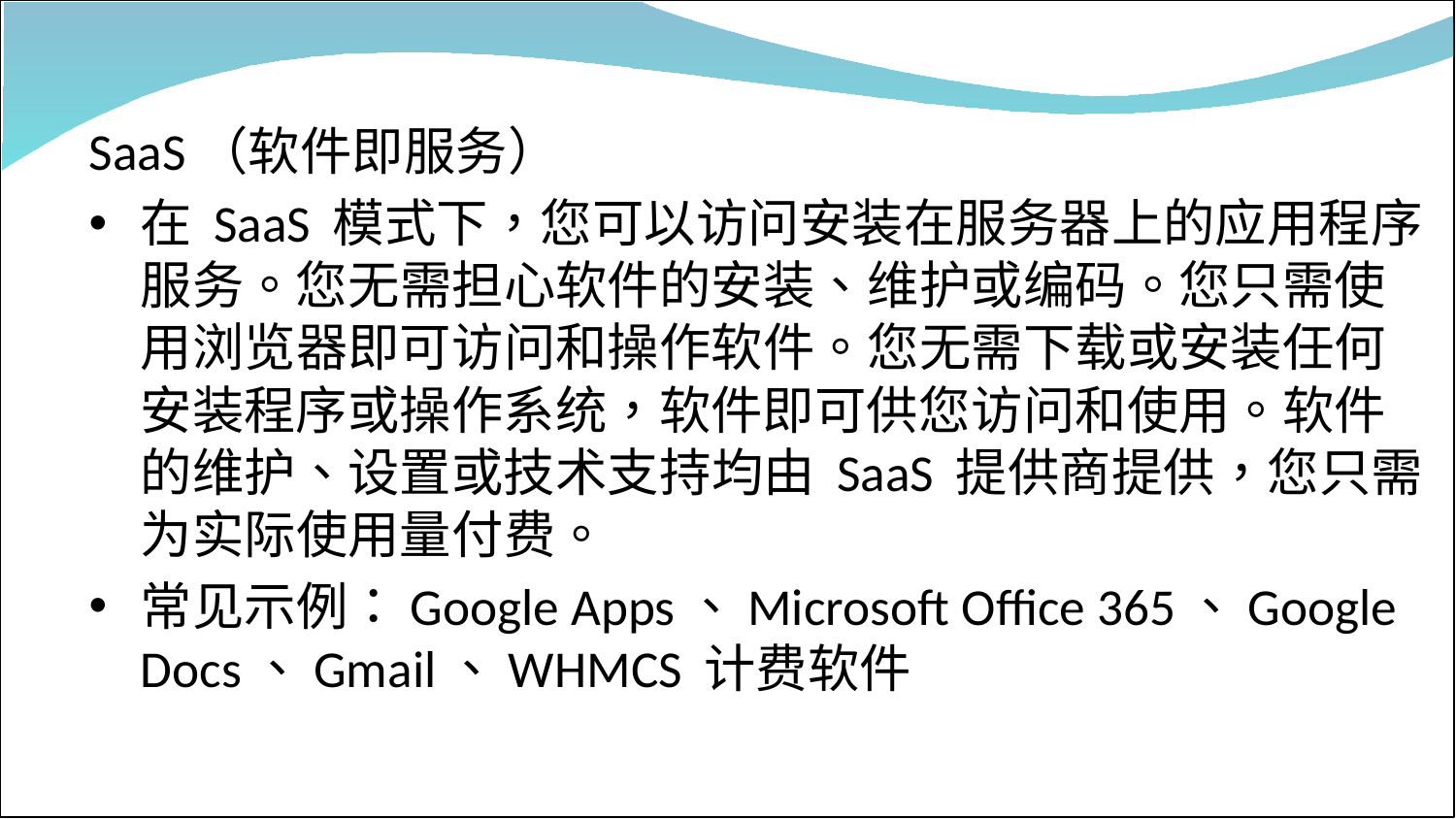

SaaS（软件即服务）
在 SaaS 模式下，您可以访问安装在服务器上的应用程序服务。您无需担心软件的安装、维护或编码。您只需使用浏览器即可访问和操作软件。您无需下载或安装任何安装程序或操作系统，软件即可供您访问和使用。软件的维护、设置或技术支持均由 SaaS 提供商提供，您只需为实际使用量付费。
常见示例：Google Apps、Microsoft Office 365、Google Docs、Gmail、WHMCS 计费软件